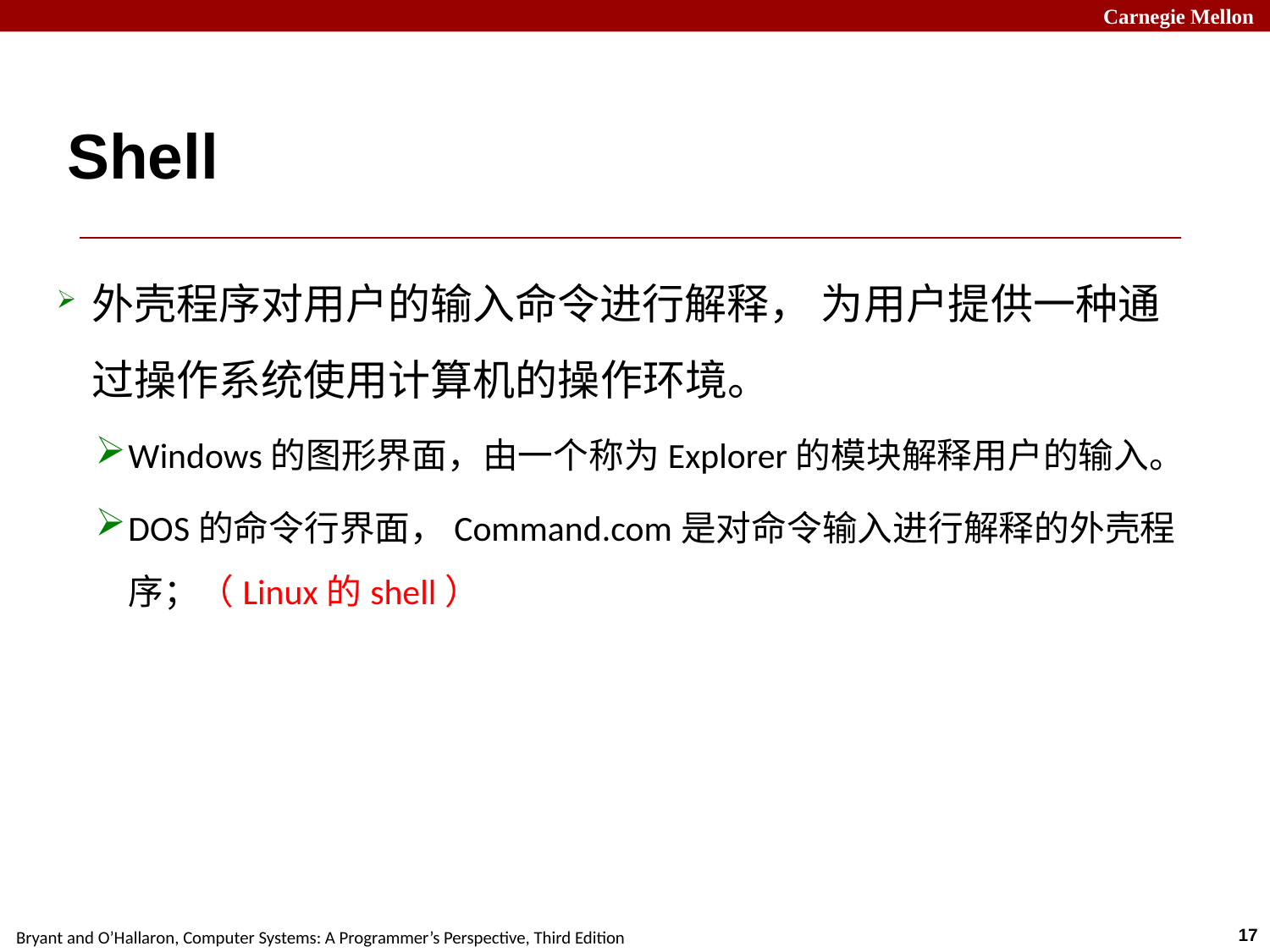

# Shell
外壳程序对用户的输入命令进行解释， 为用户提供一种通过操作系统使用计算机的操作环境。
Windows的图形界面，由一个称为Explorer的模块解释用户的输入。
DOS的命令行界面，Command.com是对命令输入进行解释的外壳程序；（Linux的shell）